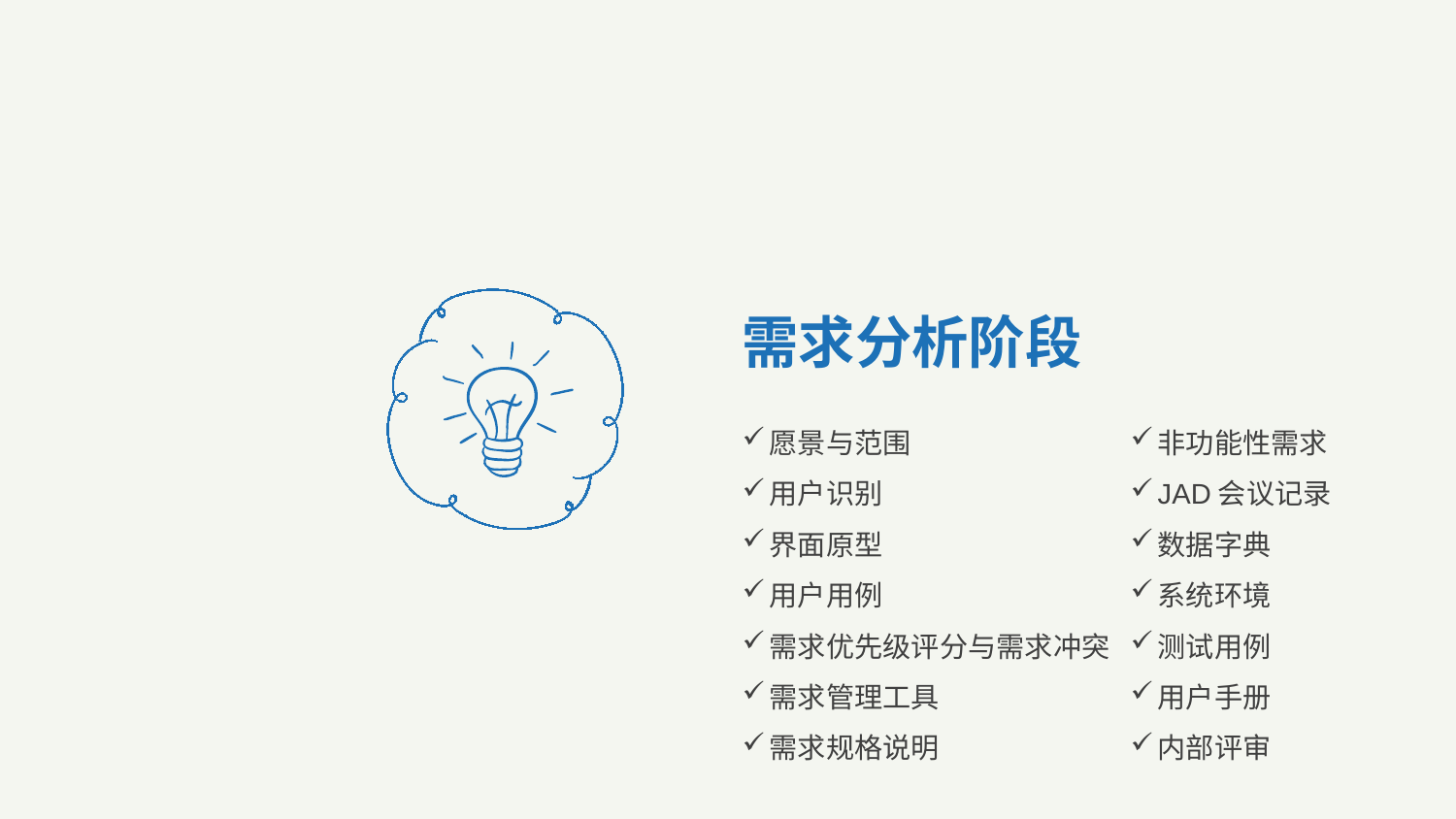

需求分析阶段

愿景与范围
用户识别
界面原型
用户用例
需求优先级评分与需求冲突
需求管理工具
需求规格说明
非功能性需求
JAD会议记录
数据字典
系统环境
测试用例
用户手册
内部评审